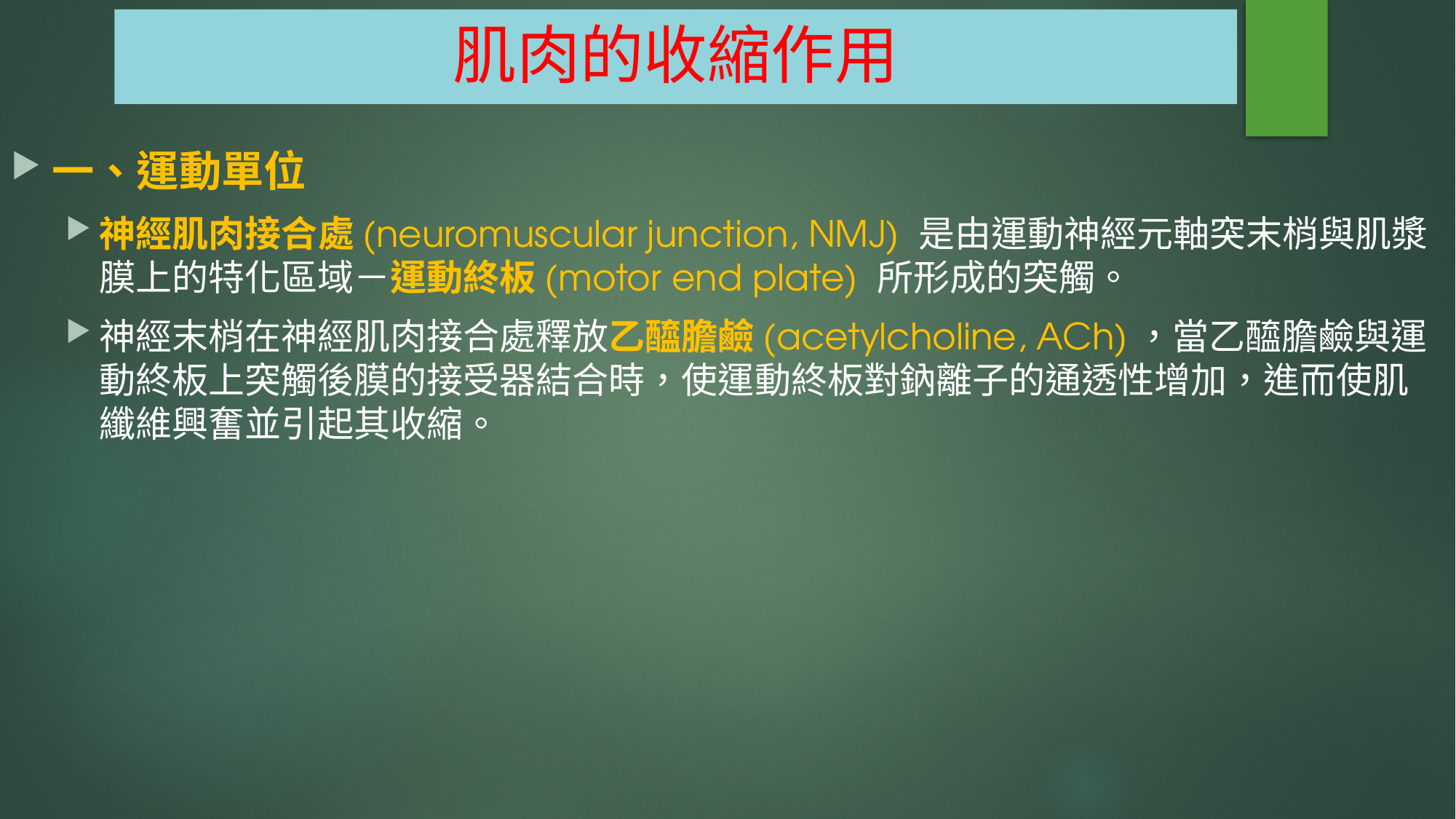

# 肌肉的收縮作用
一、運動單位
神經肌肉接合處(neuromuscular junction, NMJ) 是由運動神經元軸突末梢與肌漿膜上的特化區域－運動終板(motor end plate) 所形成的突觸。
神經末梢在神經肌肉接合處釋放乙醯膽鹼(acetylcholine, ACh)，當乙醯膽鹼與運動終板上突觸後膜的接受器結合時，使運動終板對鈉離子的通透性增加，進而使肌纖維興奮並引起其收縮。